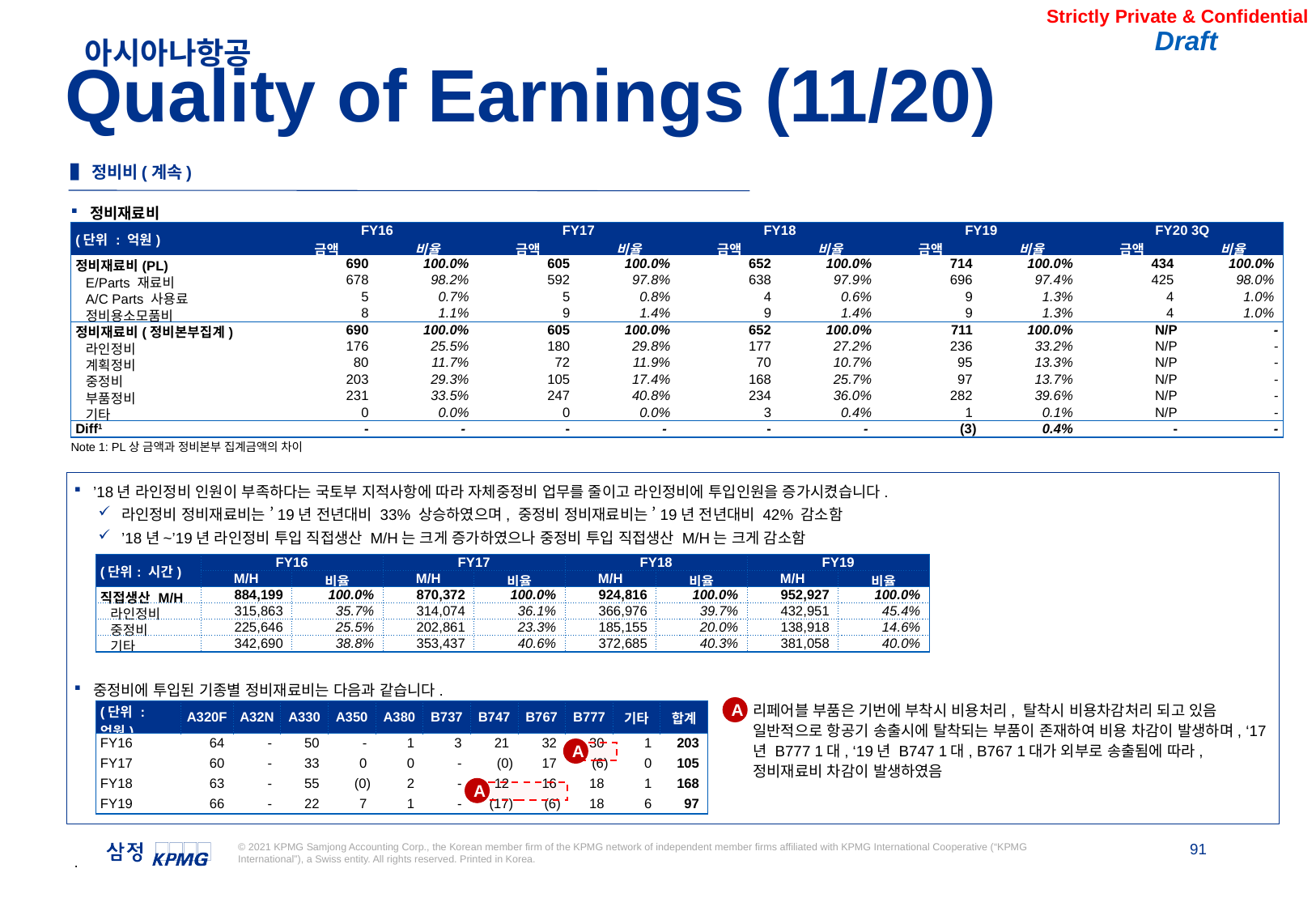

아시아나항공
Quality of Earnings (11/20)
▌정비비(계속)

정비재료비
| (단위 : 억원) | FY16 |  | FY17 |  | FY18 |  | FY19 |  | FY20 3Q |  |
| --- | --- | --- | --- | --- | --- | --- | --- | --- | --- | --- |
|  | 금액 | 비율 | 금액 | 비율 | 금액 | 비율 | 금액 | 비율 | 금액 | 비율 |
| 정비재료비(PL) | 690 | 100.0% | 605 | 100.0% | 652 | 100.0% | 714 | 100.0% | 434 | 100.0% |
| E/Parts 재료비 | 678 | 98.2% | 592 | 97.8% | 638 | 97.9% | 696 | 97.4% | 425 | 98.0% |
| A/C Parts 사용료 | 5 | 0.7% | 5 | 0.8% | 4 | 0.6% | 9 | 1.3% | 4 | 1.0% |
| 정비용소모품비 | 8 | 1.1% | 9 | 1.4% | 9 | 1.4% | 9 | 1.3% | 4 | 1.0% |
| 정비재료비(정비본부집계) | 690 | 100.0% | 605 | 100.0% | 652 | 100.0% | 711 | 100.0% | N/P | - |
| 라인정비 | 176 | 25.5% | 180 | 29.8% | 177 | 27.2% | 236 | 33.2% | N/P | - |
| 계획정비 | 80 | 11.7% | 72 | 11.9% | 70 | 10.7% | 95 | 13.3% | N/P | - |
| 중정비 | 203 | 29.3% | 105 | 17.4% | 168 | 25.7% | 97 | 13.7% | N/P | - |
| 부품정비 | 231 | 33.5% | 247 | 40.8% | 234 | 36.0% | 282 | 39.6% | N/P | - |
| 기타 | 0 | 0.0% | 0 | 0.0% | 3 | 0.4% | 1 | 0.1% | N/P | - |
| Diff1 | - | - | - | - | - | - | (3) | 0.4% | - | - |
Note 1: PL상 금액과 정비본부 집계금액의 차이
’18년 라인정비 인원이 부족하다는 국토부 지적사항에 따라 자체중정비 업무를 줄이고 라인정비에 투입인원을 증가시켰습니다.
라인정비 정비재료비는 ’19년 전년대비 33% 상승하였으며, 중정비 정비재료비는 ’19년 전년대비 42% 감소함
’18년~’19년 라인정비 투입 직접생산 M/H는 크게 증가하였으나 중정비 투입 직접생산 M/H는 크게 감소함

중정비에 투입된 기종별 정비재료비는 다음과 같습니다.
리페어블 부품은 기번에 부착시 비용처리, 탈착시 비용차감처리 되고 있음
일반적으로 항공기 송출시에 탈착되는 부품이 존재하여 비용 차감이 발생하며, ‘17년 B777 1대, ‘19년 B747 1대, B767 1대가 외부로 송출됨에 따라, 정비재료비 차감이 발생하였음

.
| (단위: 시간) | FY16 |  | FY17 |  | FY18 |  | FY19 |  |
| --- | --- | --- | --- | --- | --- | --- | --- | --- |
|  | M/H | 비율 | M/H | 비율 | M/H | 비율 | M/H | 비율 |
| 직접생산 M/H | 884,199 | 100.0% | 870,372 | 100.0% | 924,816 | 100.0% | 952,927 | 100.0% |
| 라인정비 | 315,863 | 35.7% | 314,074 | 36.1% | 366,976 | 39.7% | 432,951 | 45.4% |
| 중정비 | 225,646 | 25.5% | 202,861 | 23.3% | 185,155 | 20.0% | 138,918 | 14.6% |
| 기타 | 342,690 | 38.8% | 353,437 | 40.6% | 372,685 | 40.3% | 381,058 | 40.0% |
A
| (단위 : 억원) | A320F | A32N | A330 | A350 | A380 | B737 | B747 | B767 | B777 | 기타 | 합계 |
| --- | --- | --- | --- | --- | --- | --- | --- | --- | --- | --- | --- |
| FY16 | 64 | - | 50 | - | 1 | 3 | 21 | 32 | 30 | 1 | 203 |
| FY17 | 60 | - | 33 | 0 | 0 | - | (0) | 17 | (6) | 0 | 105 |
| FY18 | 63 | - | 55 | (0) | 2 | - | 12 | 16 | 18 | 1 | 168 |
| FY19 | 66 | - | 22 | 7 | 1 | - | (17) | (6) | 18 | 6 | 97 |
A

A